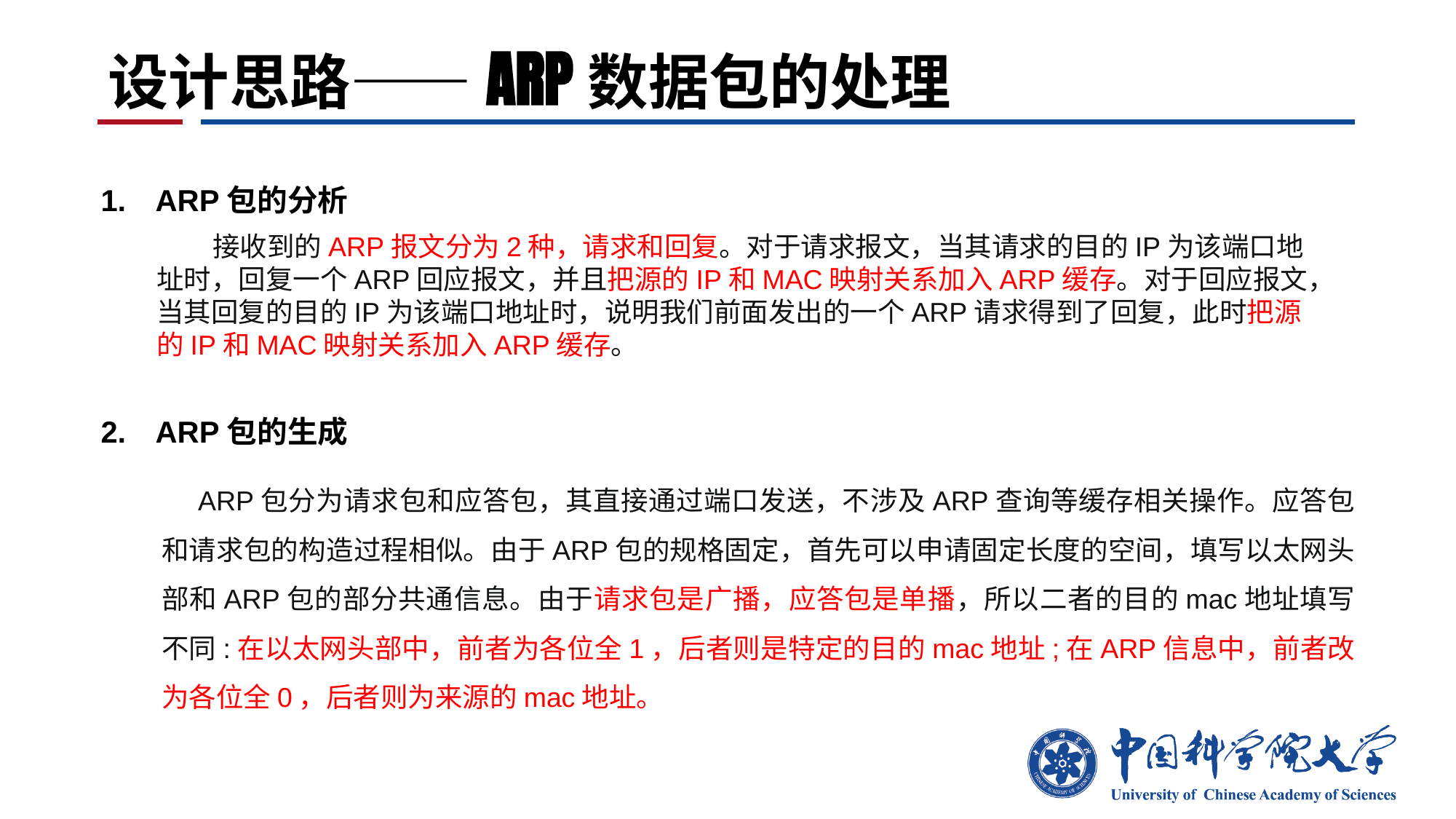

# 设计思路——ARP数据包的处理
ARP包的分析
        接收到的ARP报文分为2种，请求和回复。对于请求报文，当其请求的目的IP为该端口地址时，回复一个ARP回应报文，并且把源的IP和MAC映射关系加入ARP缓存。对于回应报文，当其回复的目的IP为该端口地址时，说明我们前面发出的一个ARP请求得到了回复，此时把源的IP和MAC映射关系加入ARP缓存。

ARP包的生成
ARP包分为请求包和应答包，其直接通过端口发送，不涉及ARP查询等缓存相关操作。应答包和请求包的构造过程相似。由于ARP包的规格固定，首先可以申请固定长度的空间，填写以太网头部和ARP包的部分共通信息。由于请求包是广播，应答包是单播，所以二者的目的mac地址填写不同:在以太网头部中，前者为各位全1，后者则是特定的目的mac地址;在ARP信息中，前者改为各位全0，后者则为来源的mac地址。